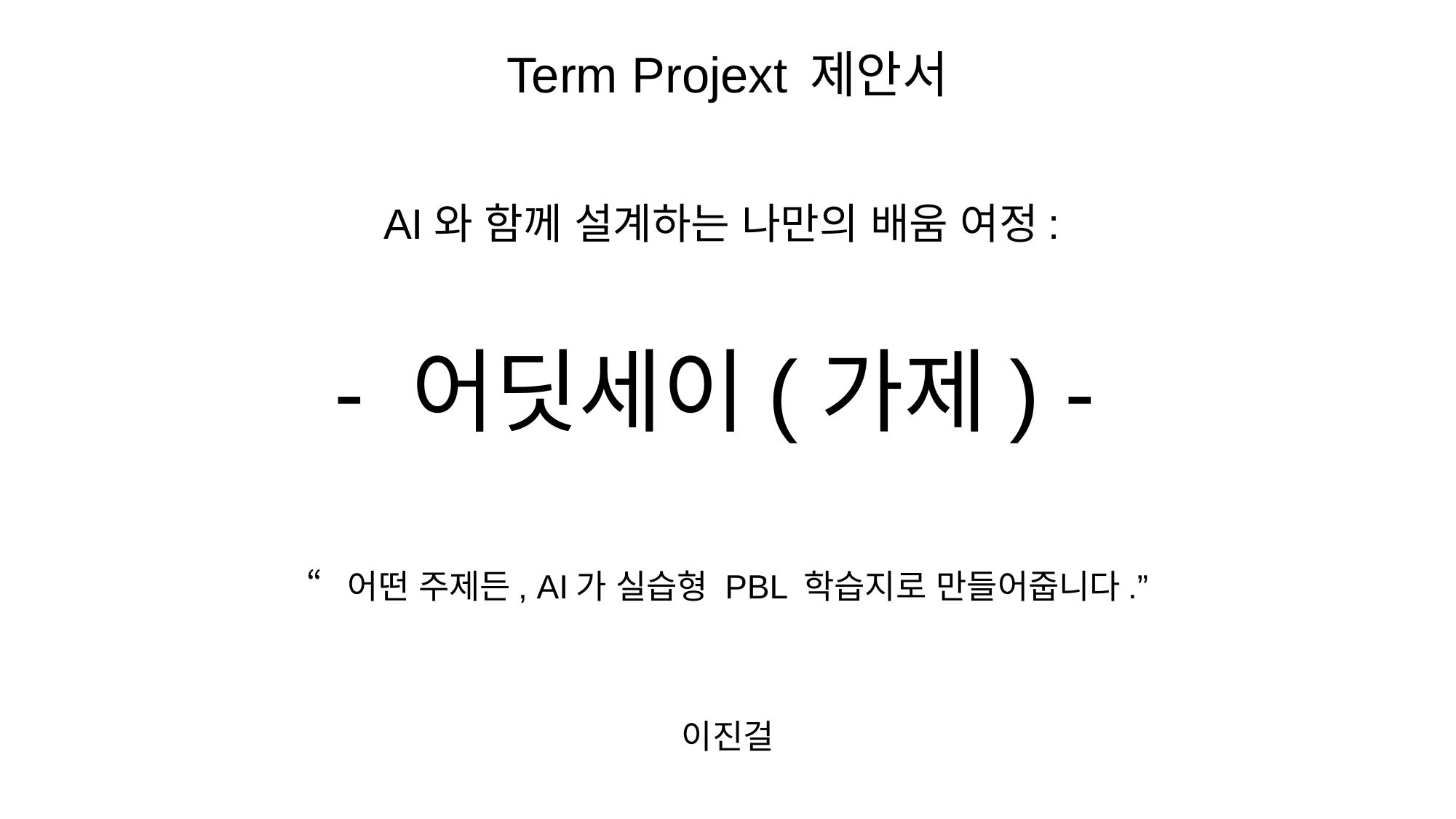

Term Projext 제안서
# AI와 함께 설계하는 나만의 배움 여정: - 어딧세이(가제) -
“어떤 주제든, AI가 실습형 PBL 학습지로 만들어줍니다.”

이진걸